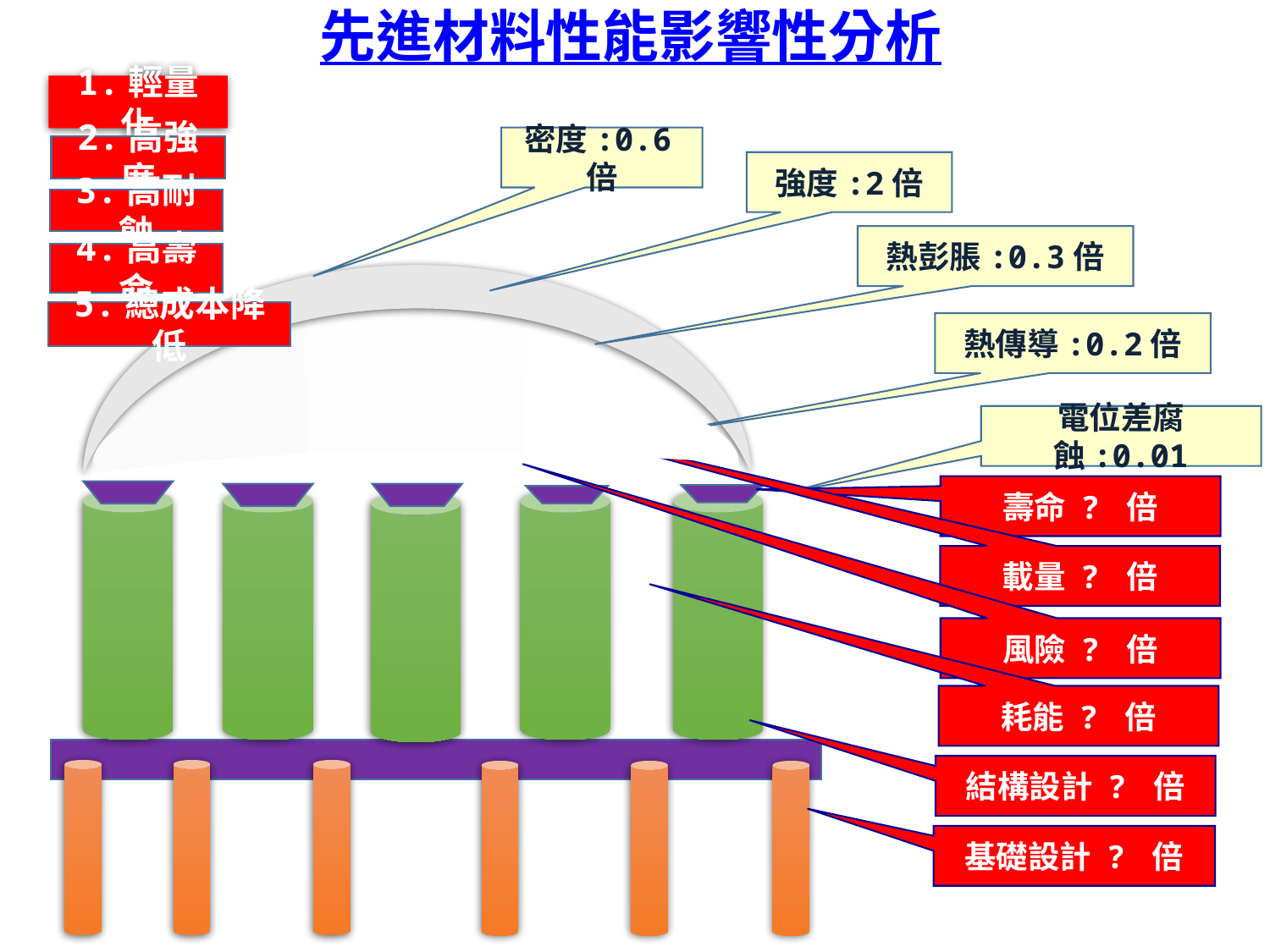

先進材料性能影響性分析

1.輕量化

密度:0.6倍
2.高強度
強度:2倍
3.高耐蝕
熱彭脹:0.3倍
4.高壽命
5.總成本降低
熱傳導:0.2倍
電位差腐蝕:0.01
壽命 ? 倍

載量 ? 倍
風險 ? 倍
耗能 ? 倍

結構設計 ? 倍

基礎設計 ? 倍